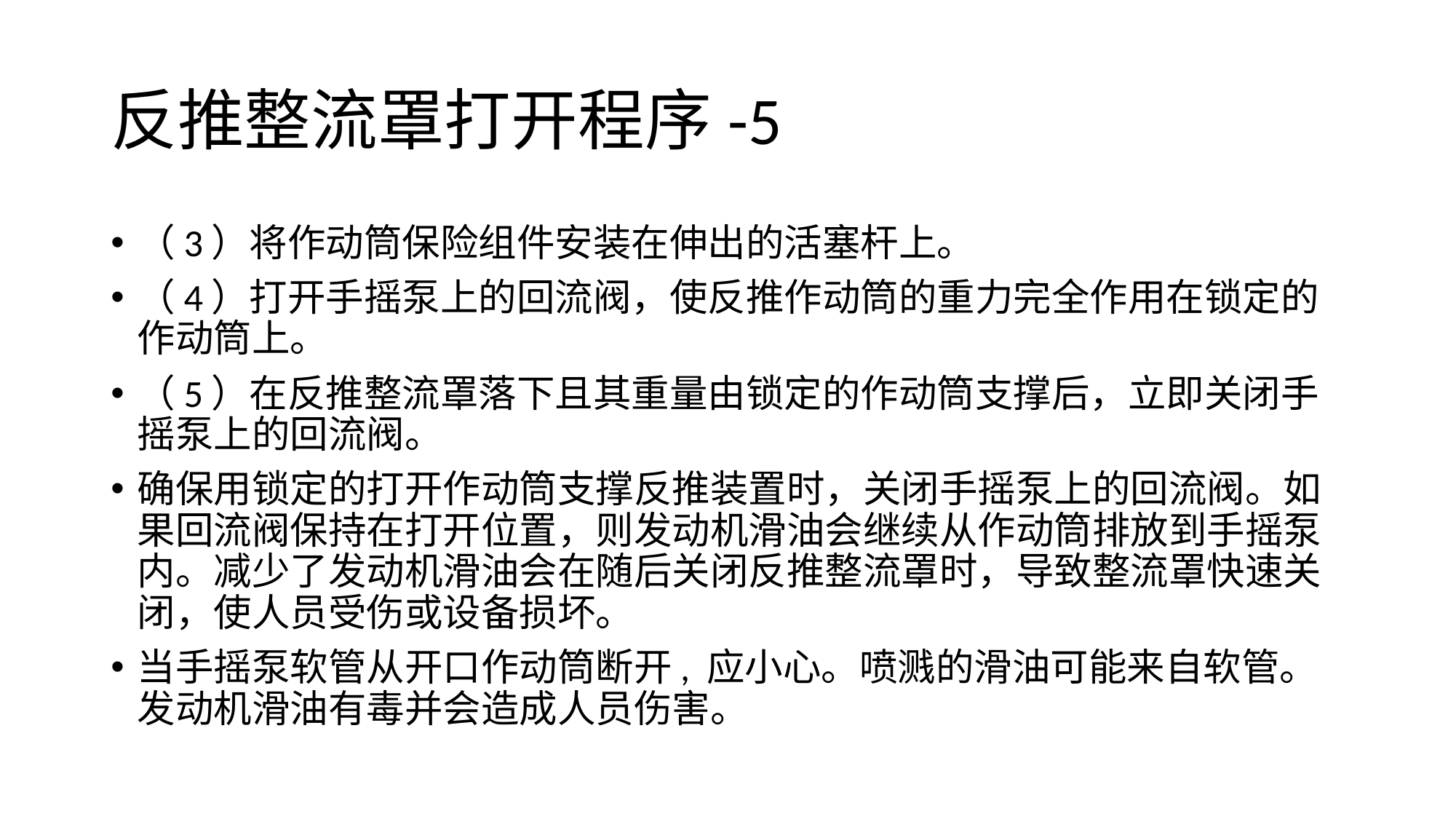

# 反推整流罩打开程序-5
（3）将作动筒保险组件安装在伸出的活塞杆上。
（4）打开手摇泵上的回流阀，使反推作动筒的重力完全作用在锁定的作动筒上。
（5）在反推整流罩落下且其重量由锁定的作动筒支撑后，立即关闭手摇泵上的回流阀。
确保用锁定的打开作动筒支撑反推装置时，关闭手摇泵上的回流阀。如果回流阀保持在打开位置，则发动机滑油会继续从作动筒排放到手摇泵内。减少了发动机滑油会在随后关闭反推整流罩时，导致整流罩快速关闭，使人员受伤或设备损坏。
当手摇泵软管从开口作动筒断开, 应小心。喷溅的滑油可能来自软管。发动机滑油有毒并会造成人员伤害。